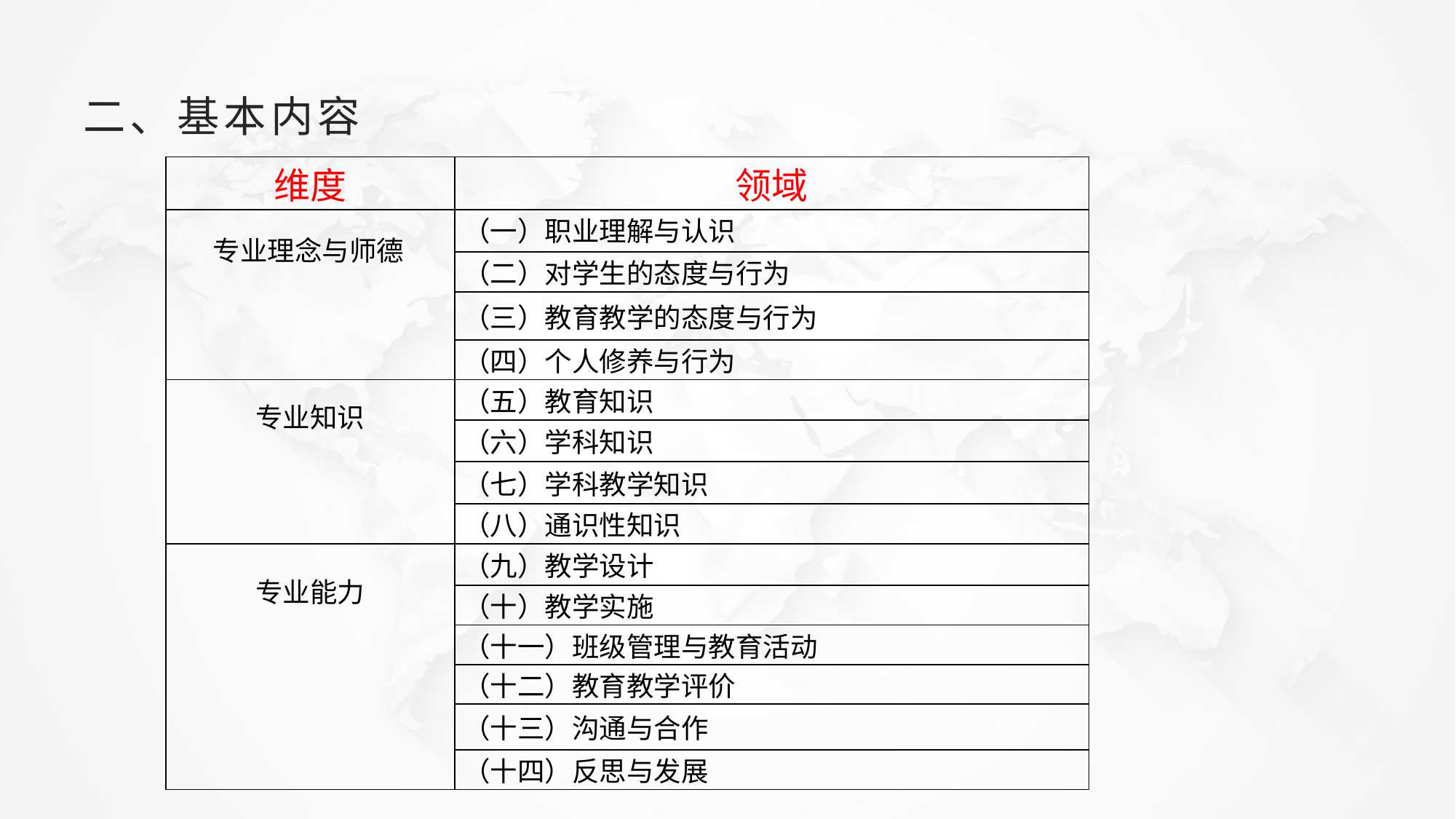

# 二、基本内容
| 维度 | 领域 |
| --- | --- |
| 专业理念与师德 | （一）职业理解与认识 |
|  | （二）对学生的态度与行为 |
|  | （三）教育教学的态度与行为 |
|  | （四）个人修养与行为 |
| 专业知识 | （五）教育知识 |
|  | （六）学科知识 |
|  | （七）学科教学知识 |
|  | （八）通识性知识 |
| 专业能力 | （九）教学设计 |
|  | （十）教学实施 |
|  | （十一）班级管理与教育活动 |
|  | （十二）教育教学评价 |
|  | （十三）沟通与合作 |
|  | （十四）反思与发展 |